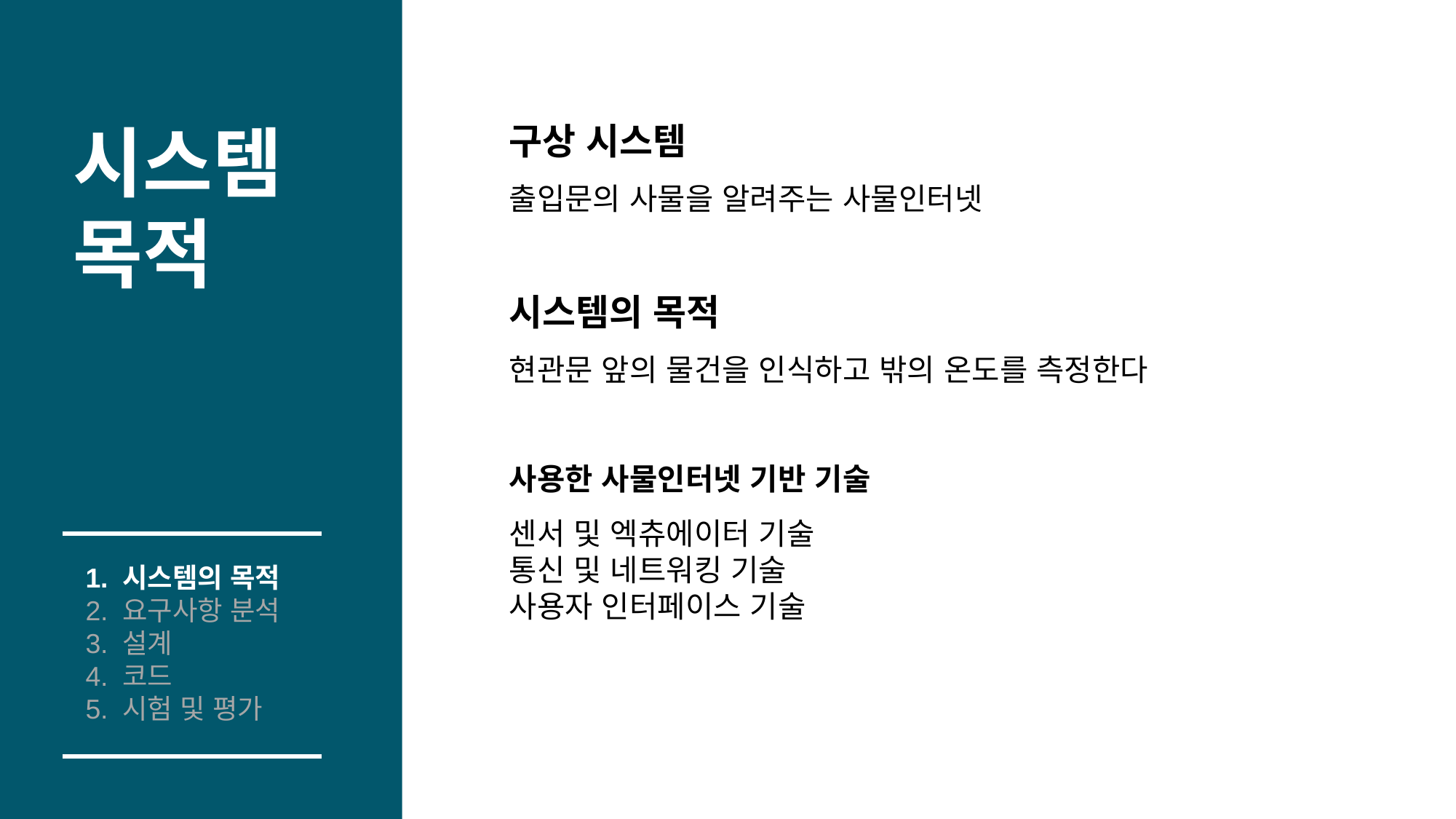

시스템
목적
구상 시스템

출입문의 사물을 알려주는 사물인터넷

시스템의 목적

현관문 앞의 물건을 인식하고 밖의 온도를 측정한다

사용한 사물인터넷 기반 기술

센서 및 엑츄에이터 기술
통신 및 네트워킹 기술
사용자 인터페이스 기술

1. 시스템의 목적
2. 요구사항 분석
3. 설계
4. 코드
5. 시험 및 평가